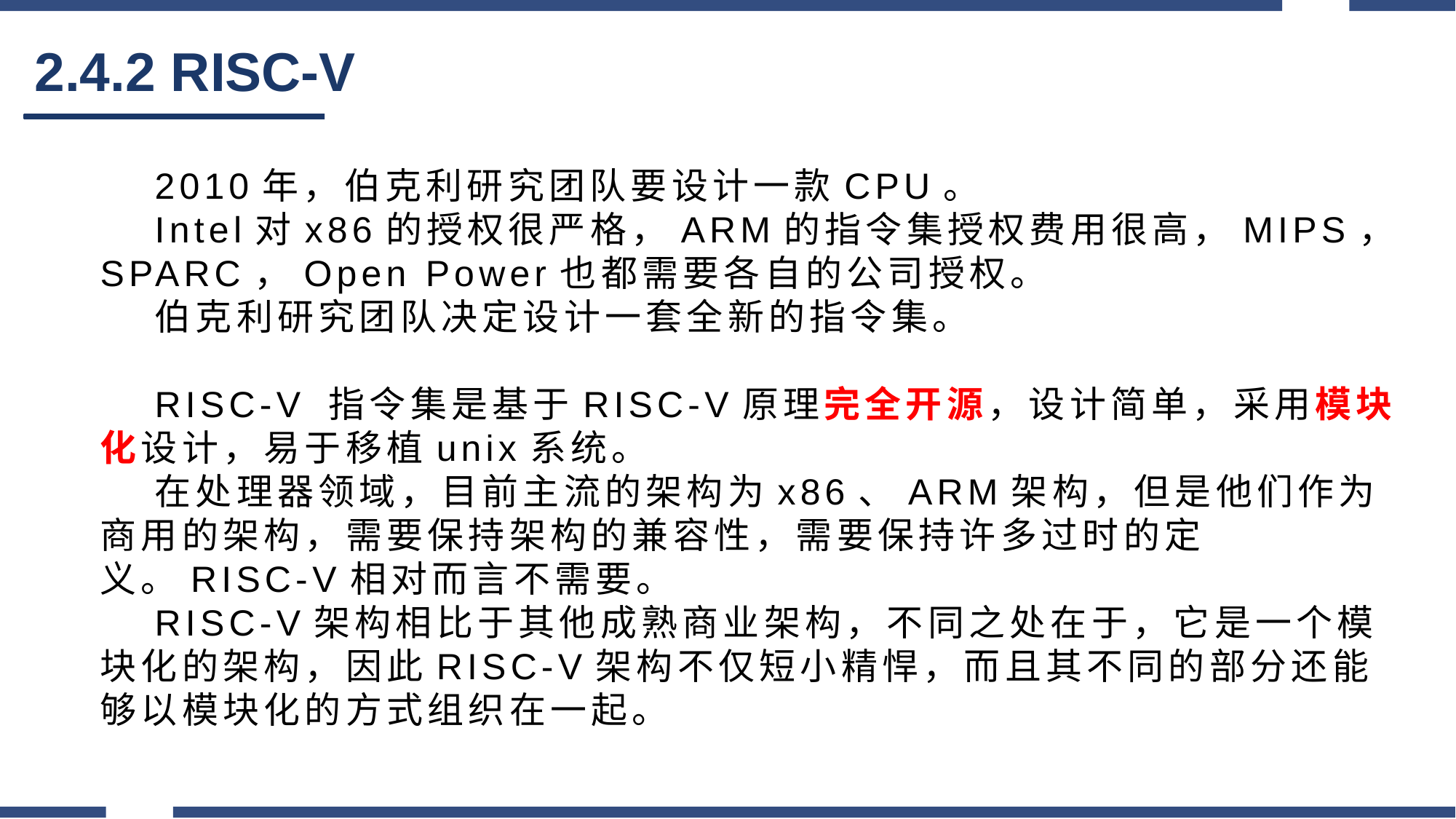

# 2.4.2 RISC-V
2010年，伯克利研究团队要设计一款CPU。
Intel对x86的授权很严格，ARM的指令集授权费用很高，MIPS，SPARC，Open Power也都需要各自的公司授权。
伯克利研究团队决定设计一套全新的指令集。

RISC-V 指令集是基于RISC-V原理完全开源，设计简单，采用模块化设计，易于移植unix系统。
在处理器领域，目前主流的架构为x86、ARM架构，但是他们作为商用的架构，需要保持架构的兼容性，需要保持许多过时的定义。RISC-V相对而言不需要。
RISC-V架构相比于其他成熟商业架构，不同之处在于，它是一个模块化的架构，因此RISC-V架构不仅短小精悍，而且其不同的部分还能够以模块化的方式组织在一起。